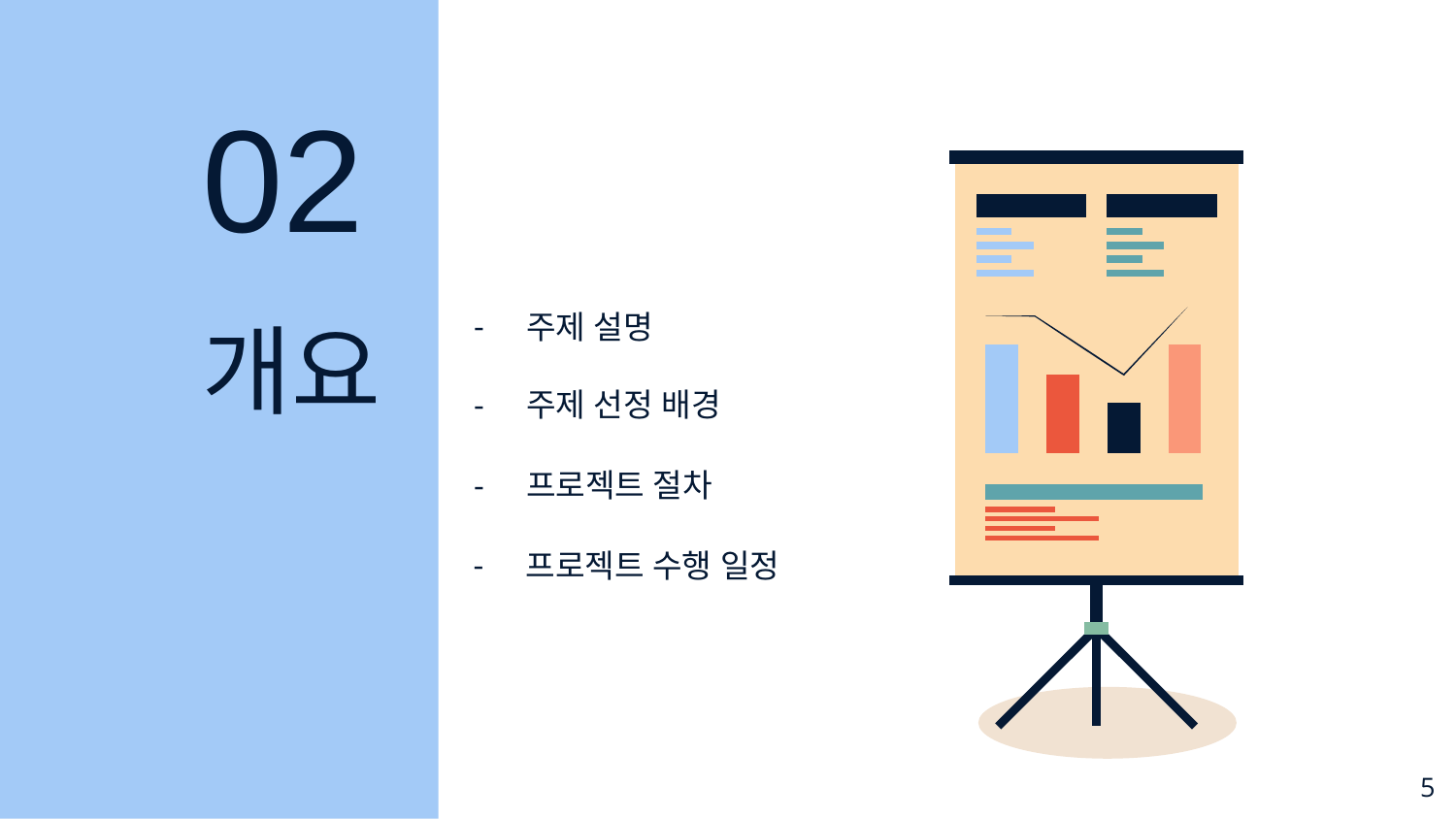

02
주제 설명
# 개요
주제 선정 배경
프로젝트 절차
프로젝트 수행 일정

5